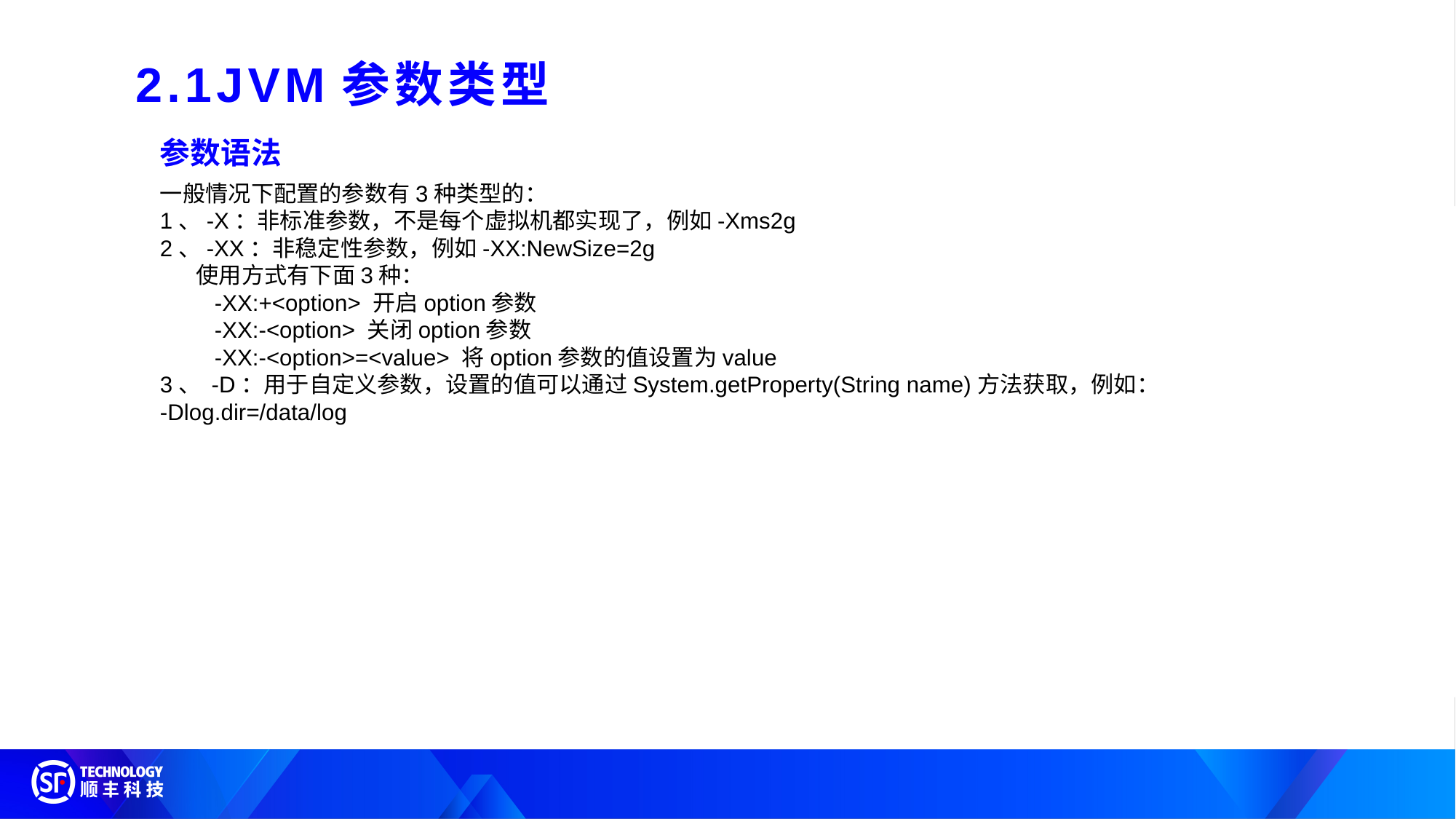

2.1JVM参数类型

参数语法
一般情况下配置的参数有3种类型的：
1、-X：非标准参数，不是每个虚拟机都实现了，例如-Xms2g
2、-XX：非稳定性参数，例如-XX:NewSize=2g
      使用方式有下面3种：
-XX:+<option> 开启option参数
-XX:-<option> 关闭option参数
-XX:-<option>=<value> 将option参数的值设置为value
3、 -D：用于自定义参数，设置的值可以通过System.getProperty(String name)方法获取，例如：
-Dlog.dir=/data/log